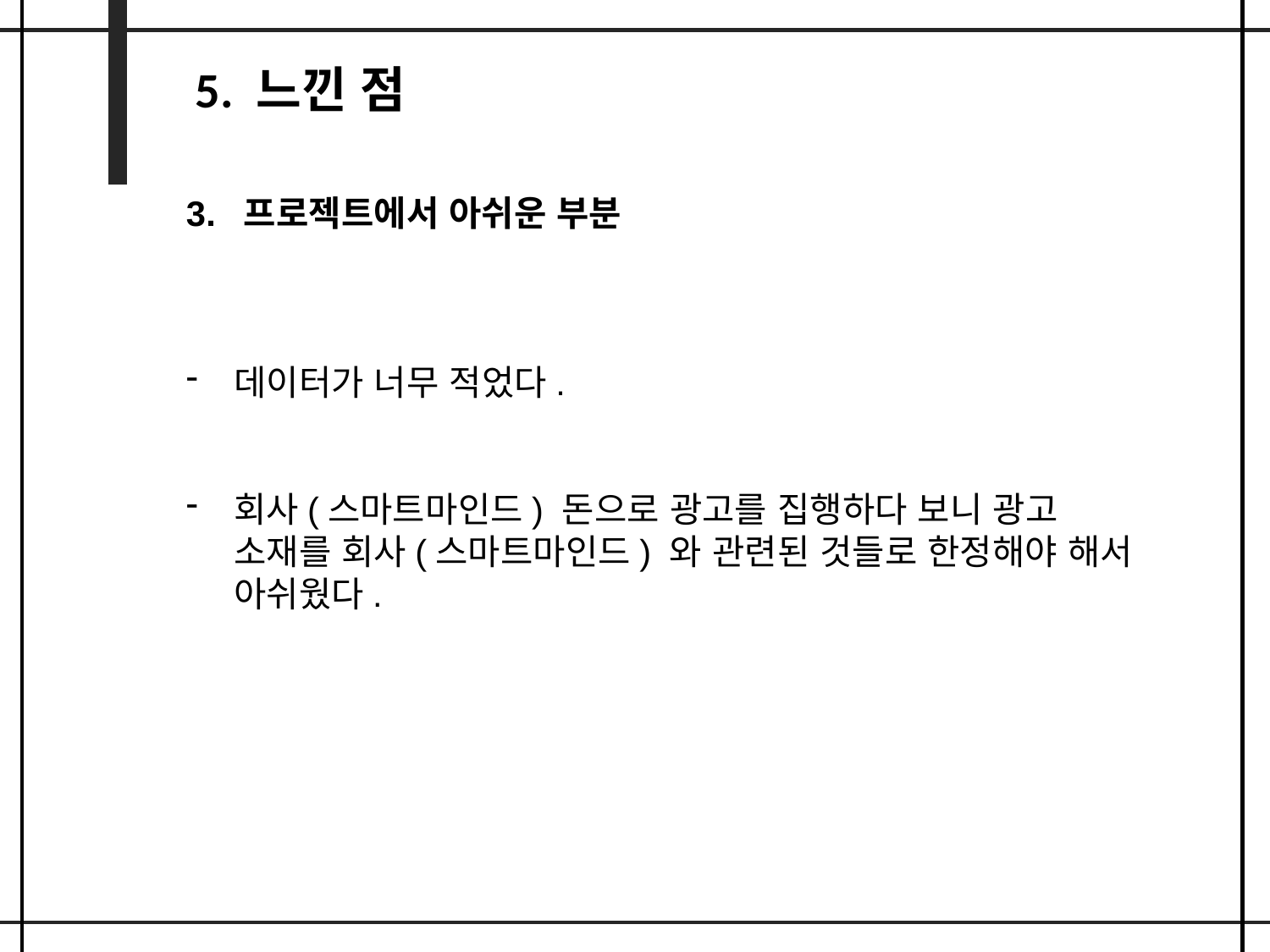

5. 느낀 점
3.  프로젝트에서 아쉬운 부분

데이터가 너무 적었다.

회사(스마트마인드) 돈으로 광고를 집행하다 보니 광고 소재를 회사(스마트마인드) 와 관련된 것들로 한정해야 해서 아쉬웠다.